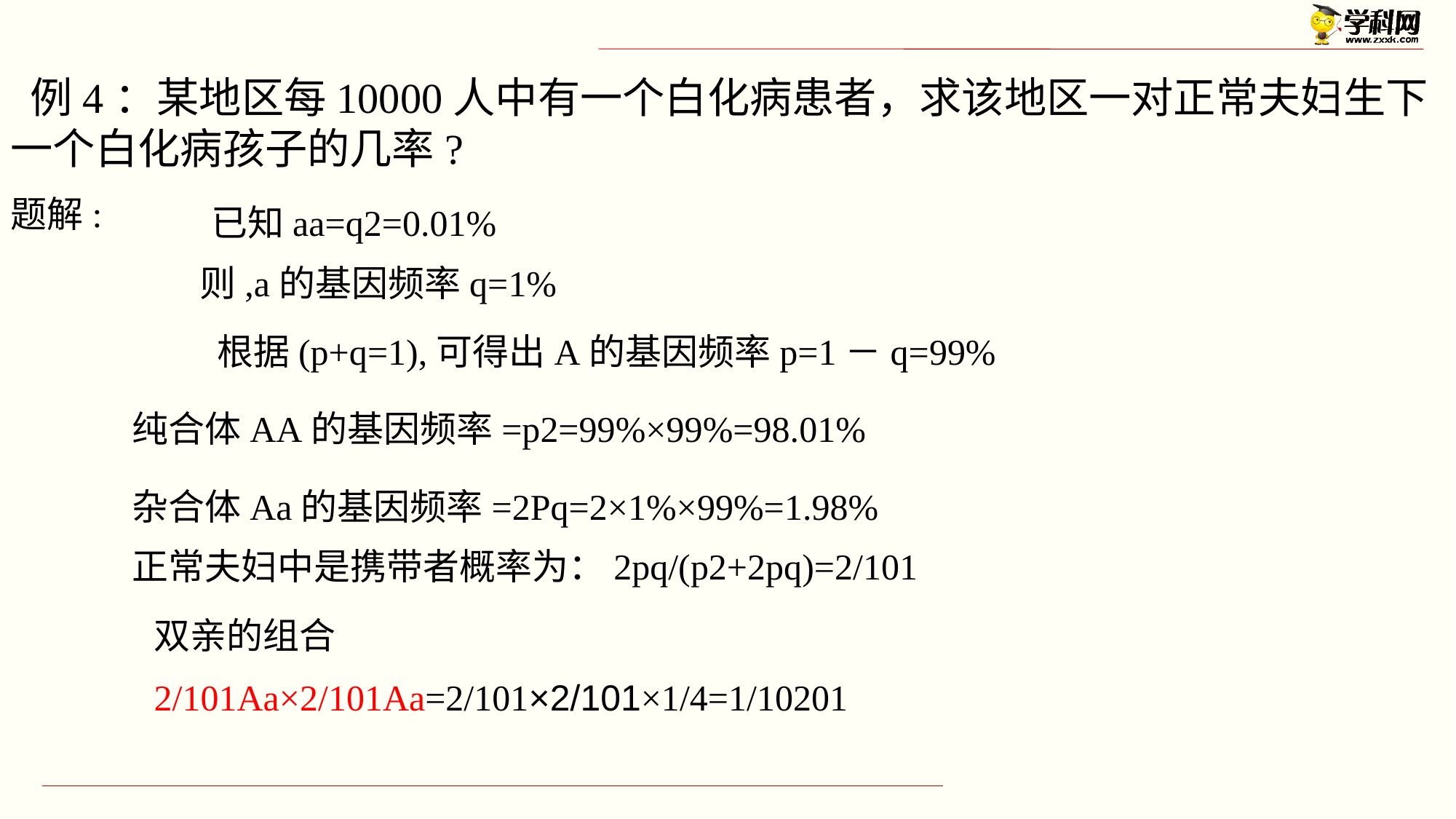

例4：某地区每10000人中有一个白化病患者，求该地区一对正常夫妇生下一个白化病孩子的几率?

题解:
已知aa=q2=0.01%
则,a的基因频率q=1%
根据(p+q=1),可得出A的基因频率p=1－q=99%

纯合体AA的基因频率=p2=99%×99%=98.01%
杂合体Aa的基因频率=2Pq=2×1%×99%=1.98%
正常夫妇中是携带者概率为：2pq/(p2+2pq)=2/101
双亲的组合
2/101Aa×2/101Aa=2/101×2/101×1/4=1/10201